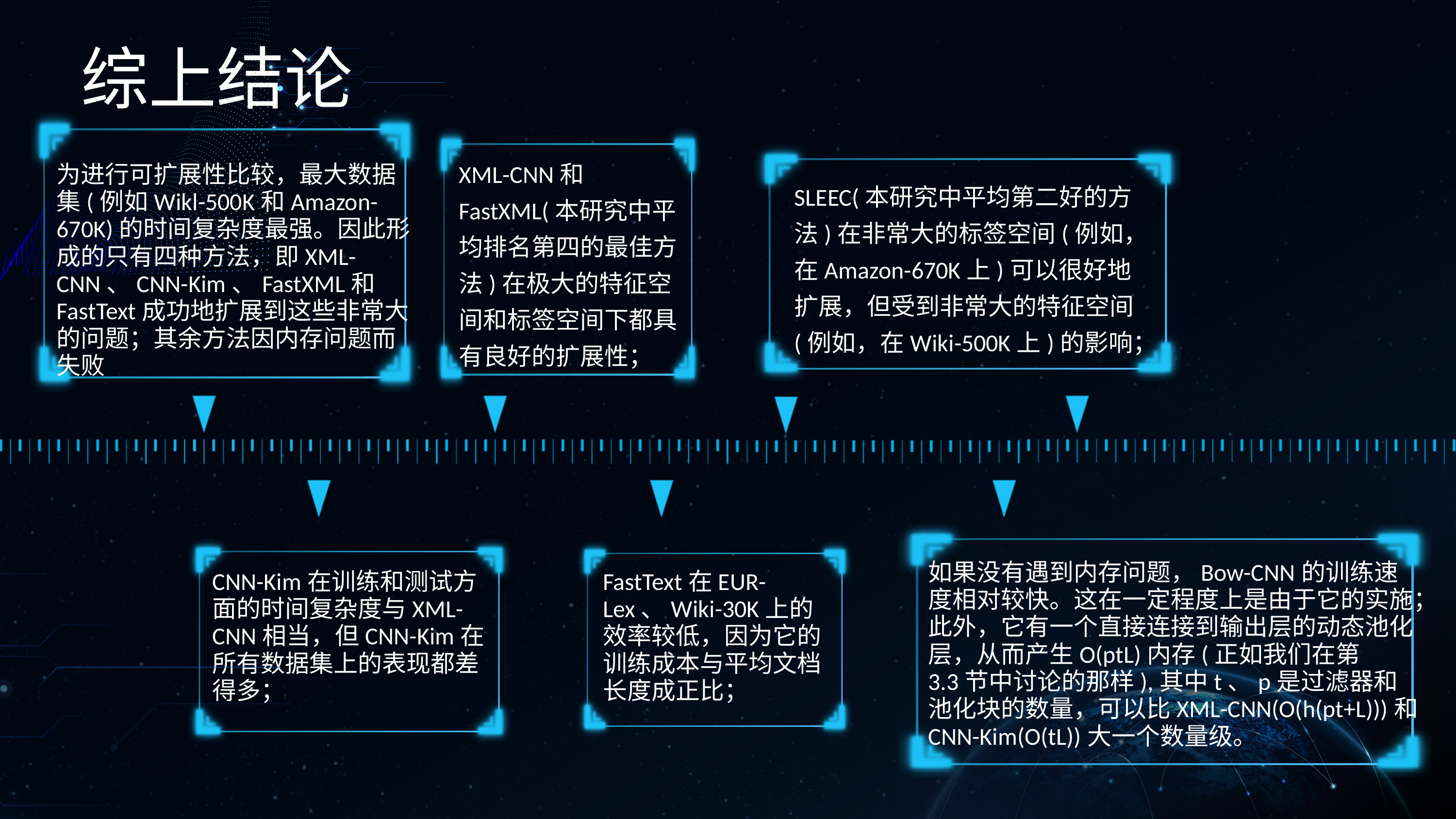

综上结论

XML-CNN和FastXML(本研究中平均排名第四的最佳方法)在极大的特征空间和标签空间下都具有良好的扩展性；
为进行可扩展性比较，最大数据集(例如Wikl-500K和Amazon-670K)的时间复杂度最强。因此形成的只有四种方法，即XML-CNN、CNN-Kim、FastXML和FastText成功地扩展到这些非常大的问题；其余方法因内存问题而失败
SLEEC(本研究中平均第二好的方法)在非常大的标签空间(例如，在Amazon-670K上)可以很好地扩展，但受到非常大的特征空间(例如，在Wiki-500K上)的影响；

如果没有遇到内存问题，Bow-CNN的训练速度相对较快。这在一定程度上是由于它的实施；此外，它有一个直接连接到输出层的动态池化层，从而产生O(ptL)内存(正如我们在第
3.3节中讨论的那样),其中t、p是过滤器和池化块的数量，可以比XML-CNN(O(h(pt+L)))和CNN-Kim(O(tL))大一个数量级。

CNN-Kim在训练和测试方面的时间复杂度与XML-CNN相当，但CNN-Kim在所有数据集上的表现都差得多；
FastText在EUR-Lex、Wiki-30K上的效率较低，因为它的训练成本与平均文档长度成正比；